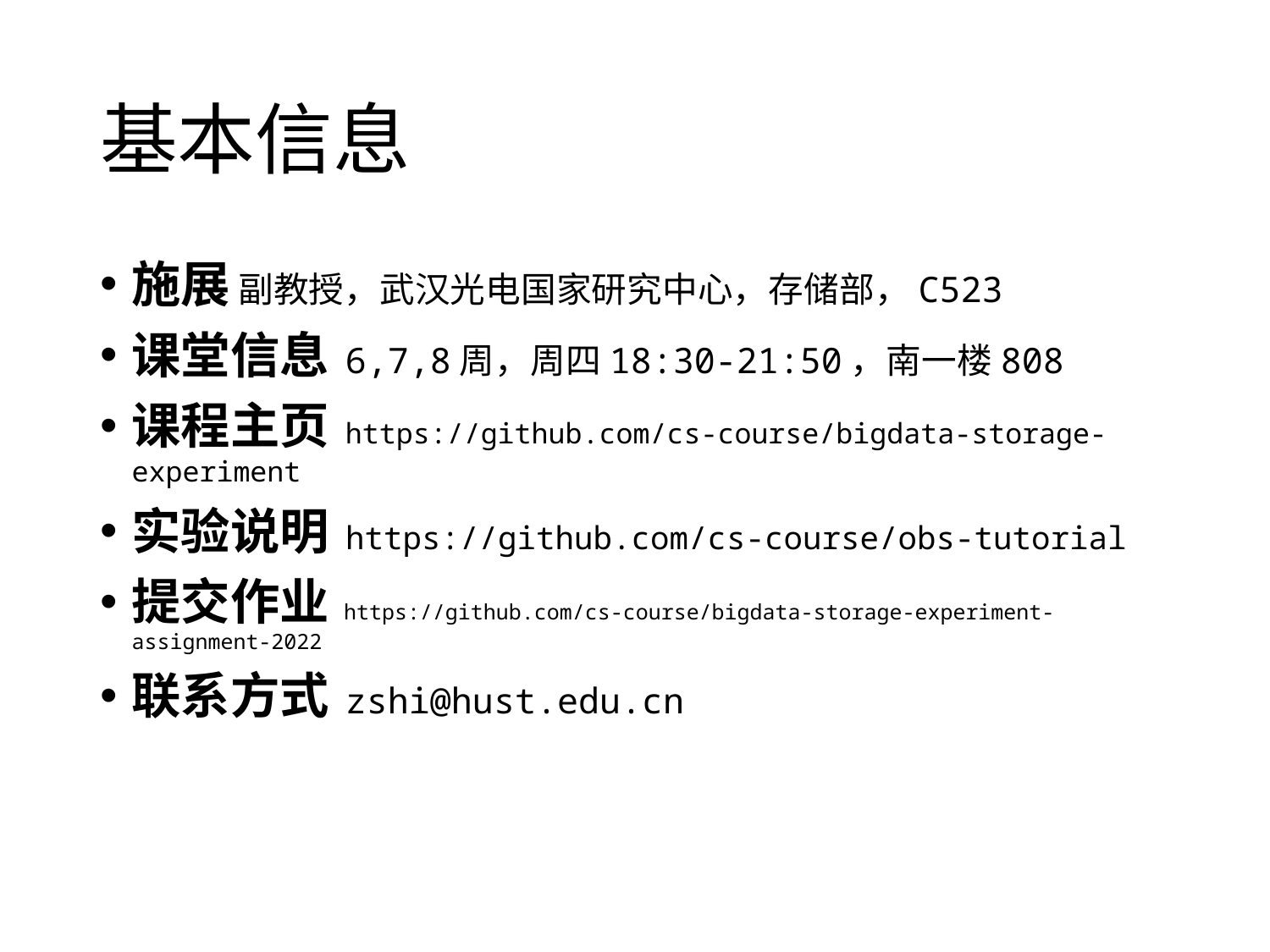

# 基本信息
施展 副教授，武汉光电国家研究中心，存储部，C523
课堂信息 6,7,8周，周四18:30-21:50，南一楼808
课程主页 https://github.com/cs-course/bigdata-storage-experiment
实验说明 https://github.com/cs-course/obs-tutorial
提交作业 https://github.com/cs-course/bigdata-storage-experiment-assignment-2022
联系方式 zshi@hust.edu.cn